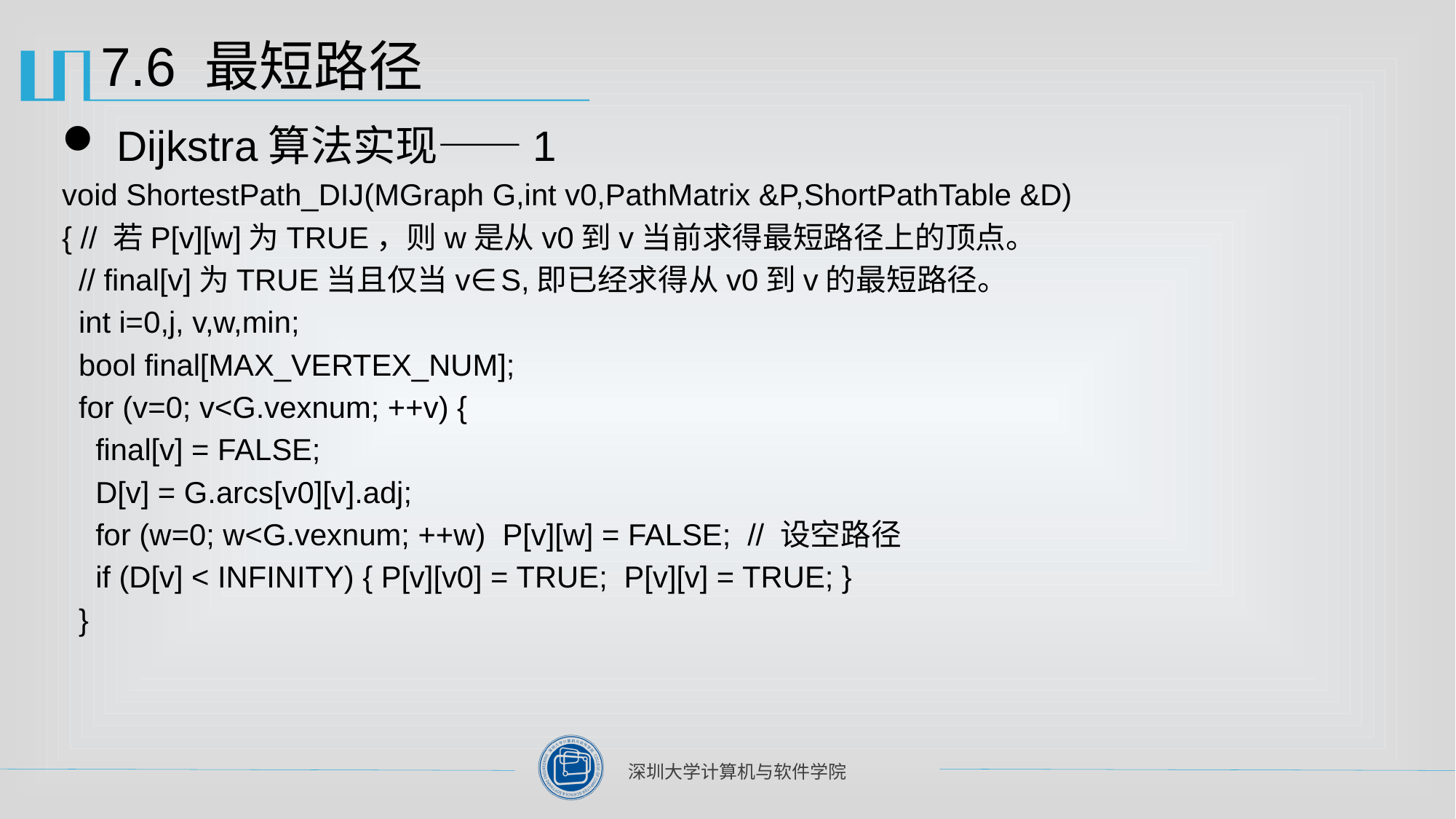

# 7.6 最短路径
Dijkstra算法实现——1
void ShortestPath_DIJ(MGraph G,int v0,PathMatrix &P,ShortPathTable &D)
{ // 若P[v][w]为TRUE，则w是从v0到v当前求得最短路径上的顶点。
  // final[v]为TRUE当且仅当v∈S,即已经求得从v0到v的最短路径。
  int i=0,j, v,w,min;
  bool final[MAX_VERTEX_NUM];
  for (v=0; v<G.vexnum; ++v) {
    final[v] = FALSE;
    D[v] = G.arcs[v0][v].adj;
    for (w=0; w<G.vexnum; ++w)  P[v][w] = FALSE;  // 设空路径
    if (D[v] < INFINITY) { P[v][v0] = TRUE;  P[v][v] = TRUE; }
  }

128